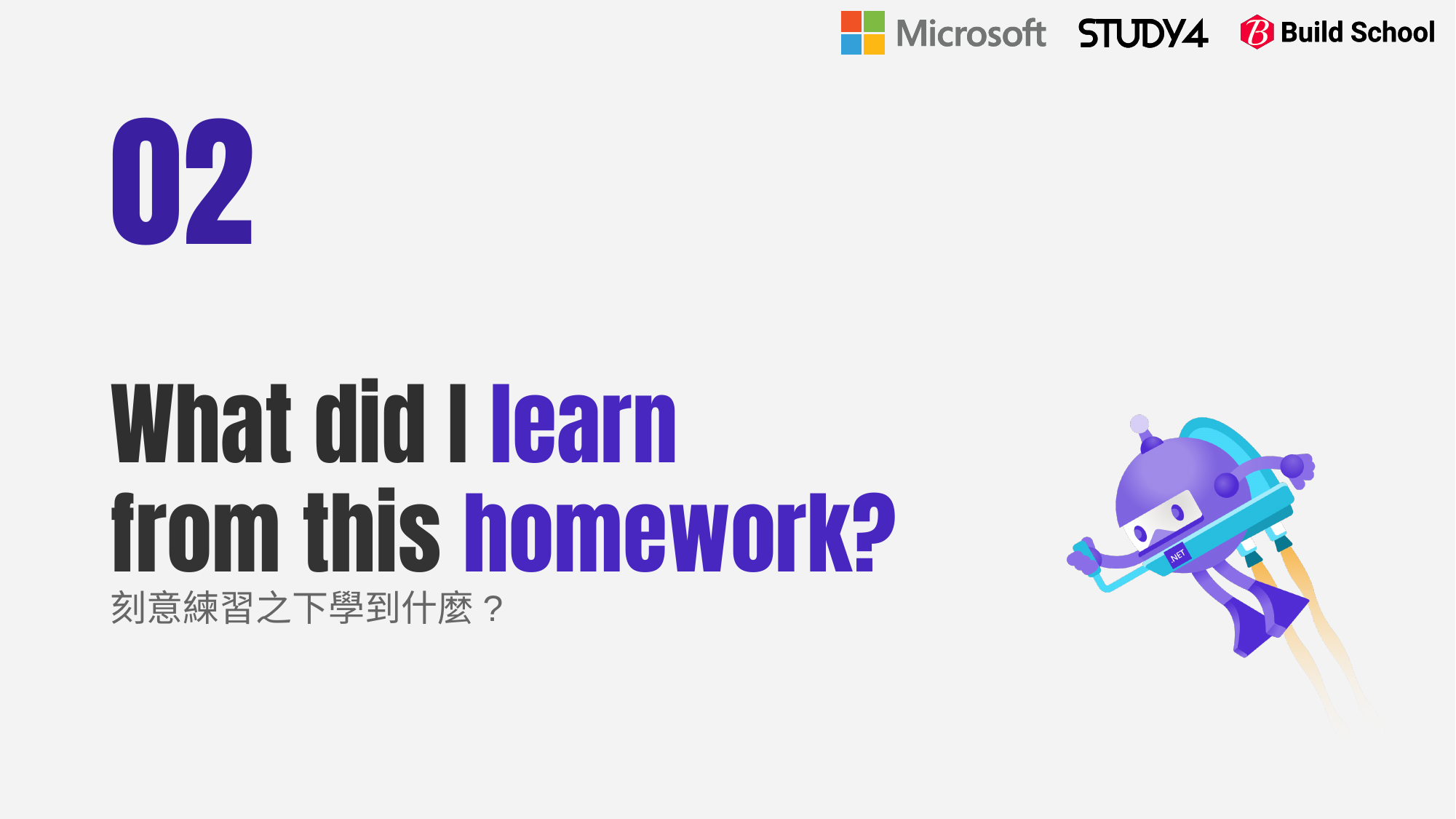

02

# What did I learn
from this homework?
刻意練習之下學到什麼?